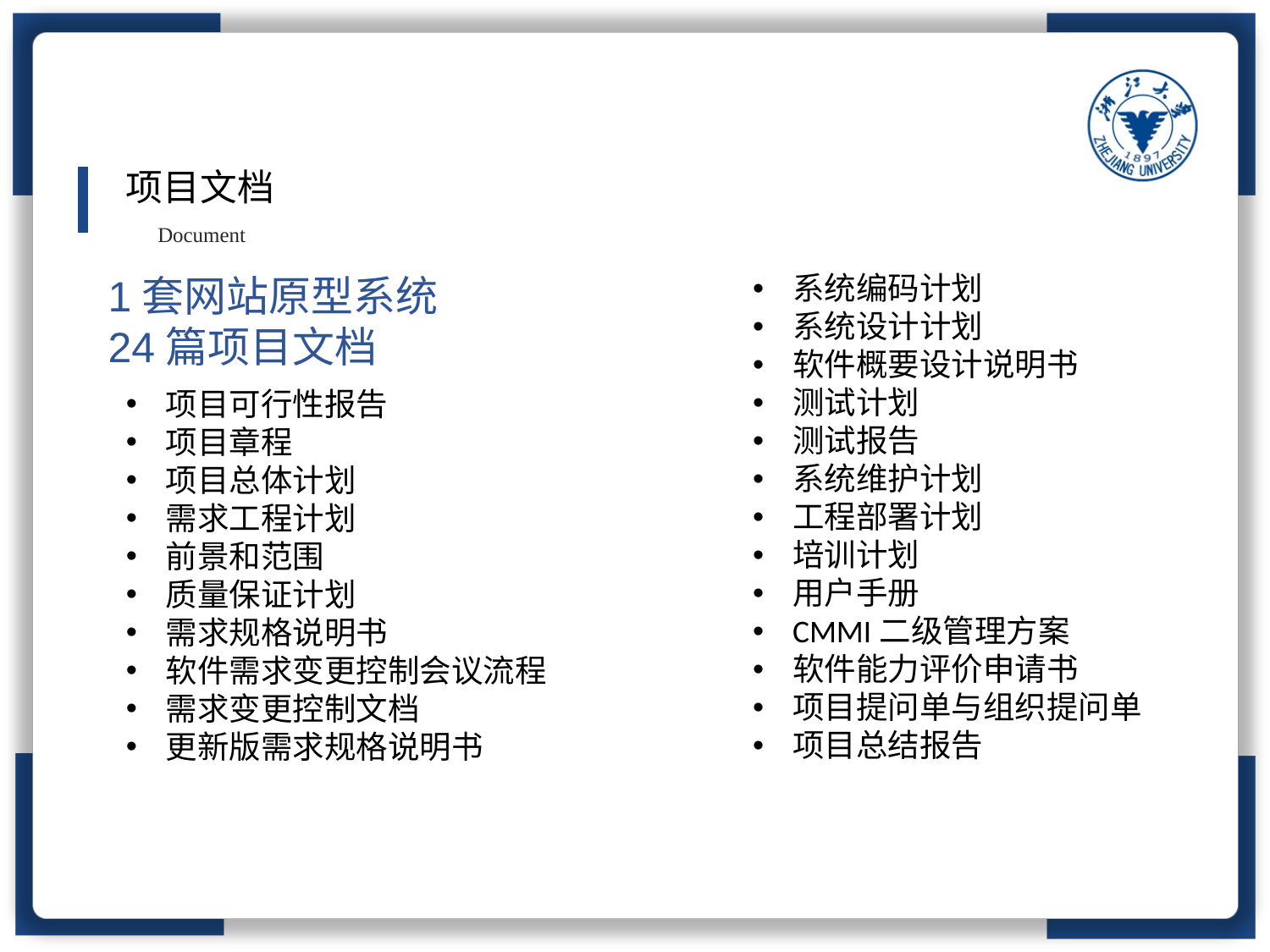

项目文档
Document
系统编码计划
系统设计计划
软件概要设计说明书
测试计划
测试报告
系统维护计划
工程部署计划
培训计划
用户手册
CMMI二级管理方案
软件能力评价申请书
项目提问单与组织提问单
项目总结报告
1套网站原型系统
24篇项目文档
项目可行性报告
项目章程
项目总体计划
需求工程计划
前景和范围
质量保证计划
需求规格说明书
软件需求变更控制会议流程
需求变更控制文档
更新版需求规格说明书